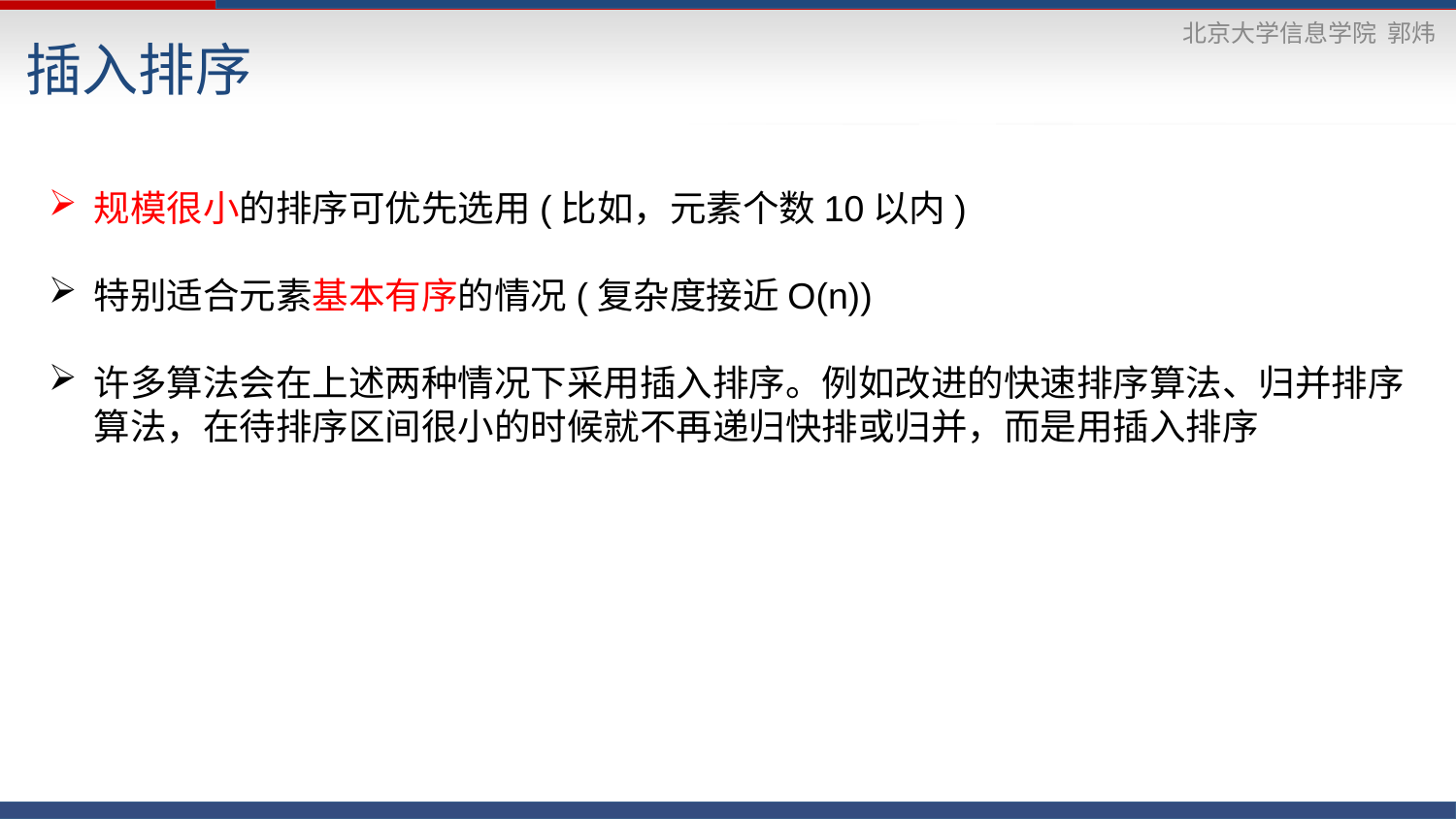

插入排序

规模很小的排序可优先选用(比如，元素个数10以内)

特别适合元素基本有序的情况(复杂度接近O(n))

许多算法会在上述两种情况下采用插入排序。例如改进的快速排序算法、归并排序算法，在待排序区间很小的时候就不再递归快排或归并，而是用插入排序
13